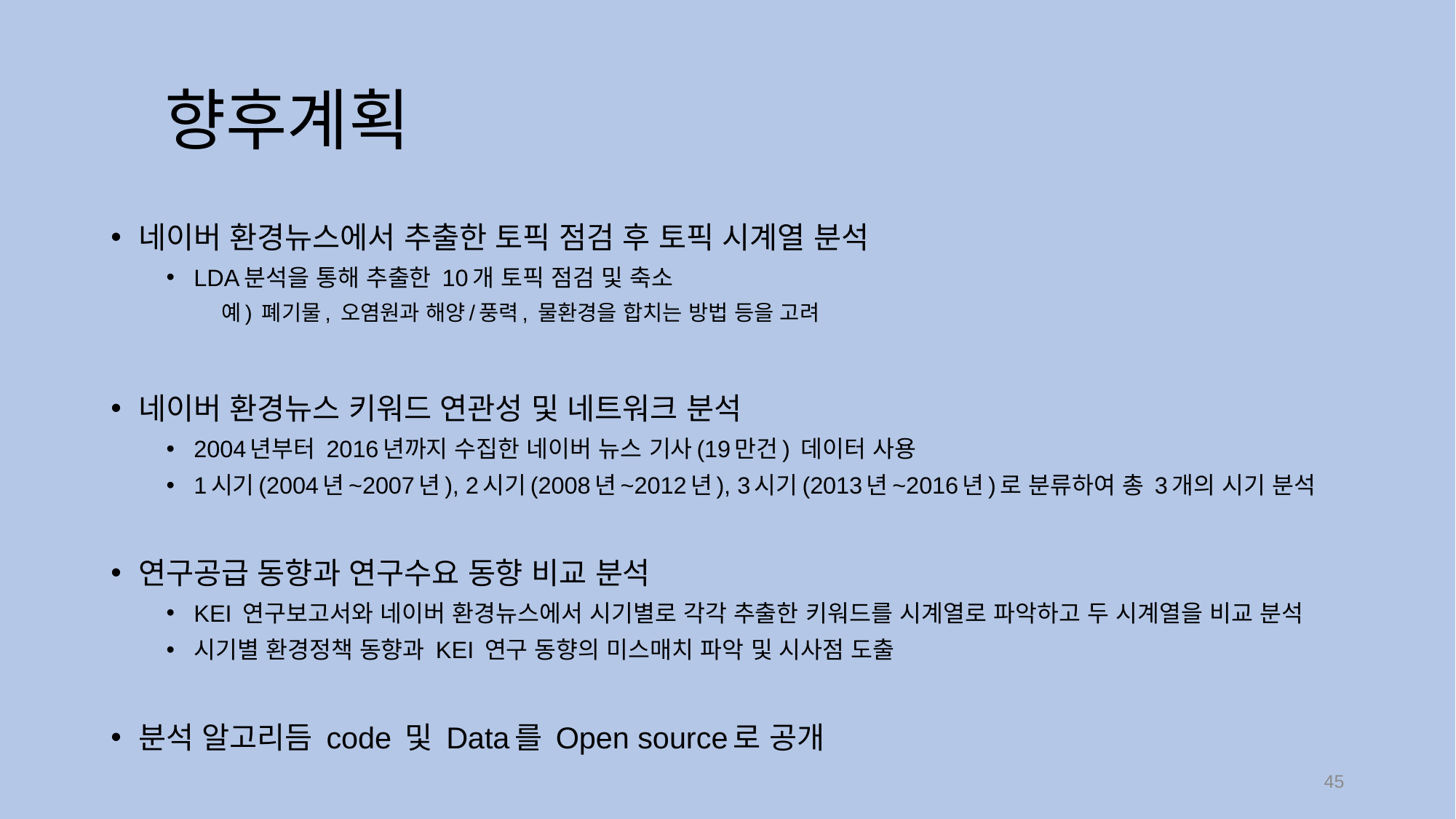

# 향후계획
네이버 환경뉴스에서 추출한 토픽 점검 후 토픽 시계열 분석
LDA분석을 통해 추출한 10개 토픽 점검 및 축소
예) 폐기물, 오염원과 해양/풍력, 물환경을 합치는 방법 등을 고려

네이버 환경뉴스 키워드 연관성 및 네트워크 분석
2004년부터 2016년까지 수집한 네이버 뉴스 기사(19만건) 데이터 사용
1시기(2004년~2007년), 2시기(2008년~2012년), 3시기(2013년~2016년)로 분류하여 총 3개의 시기 분석

연구공급 동향과 연구수요 동향 비교 분석
KEI 연구보고서와 네이버 환경뉴스에서 시기별로 각각 추출한 키워드를 시계열로 파악하고 두 시계열을 비교 분석
시기별 환경정책 동향과 KEI 연구 동향의 미스매치 파악 및 시사점 도출

분석 알고리듬 code 및 Data를 Open source로 공개
45